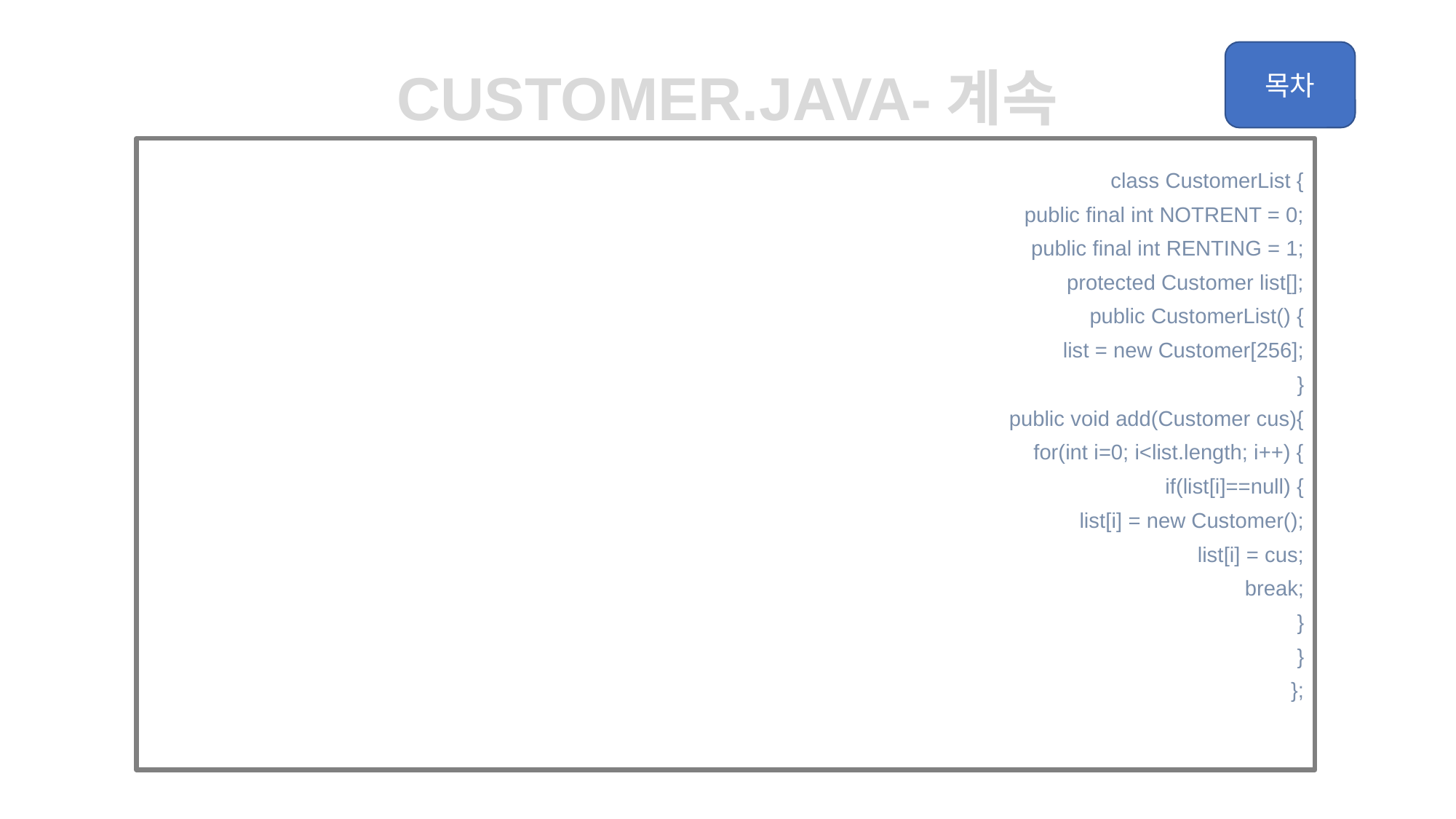

Customer.java-계속

class CustomerList {
	public final int NOTRENT = 0;
	public final int RENTING = 1;
	protected Customer list[];
	public CustomerList() {
		list = new Customer[256];
	}
	public void add(Customer cus){
		for(int i=0; i<list.length; i++) {
			if(list[i]==null) {
				list[i] = new Customer();
				list[i] = cus;
				break;
			}
		}
	};